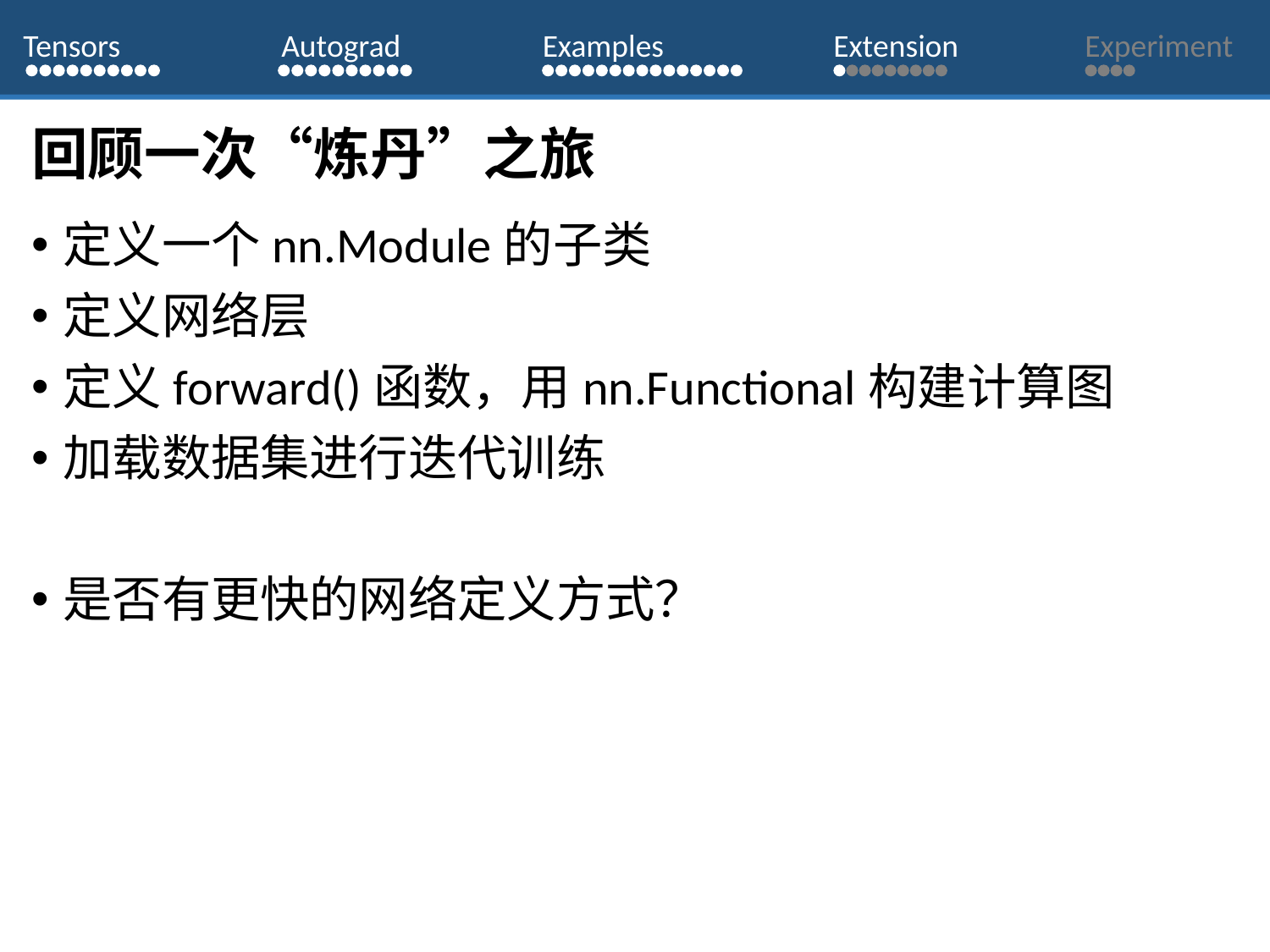

Tensors
Autograd
Examples
Extension
Experiment

# 回顾一次“炼丹”之旅
定义一个nn.Module的子类
定义网络层
定义forward()函数，用nn.Functional构建计算图
加载数据集进行迭代训练

是否有更快的网络定义方式？